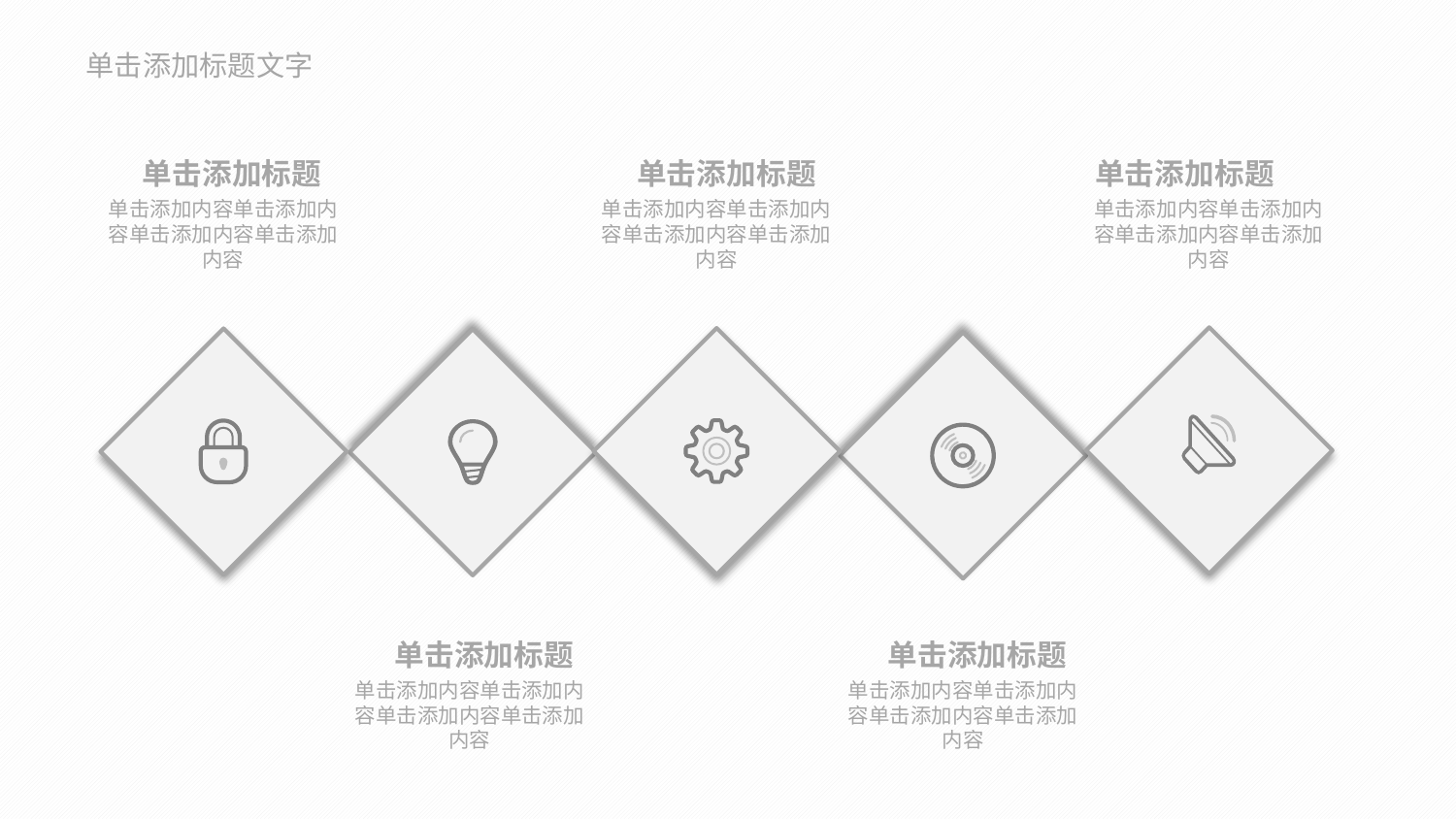

单击添加标题文字
单击添加标题
单击添加内容单击添加内容单击添加内容单击添加内容
单击添加标题
单击添加内容单击添加内容单击添加内容单击添加内容
单击添加标题
单击添加内容单击添加内容单击添加内容单击添加内容

单击添加标题
单击添加内容单击添加内容单击添加内容单击添加内容
单击添加标题
单击添加内容单击添加内容单击添加内容单击添加内容